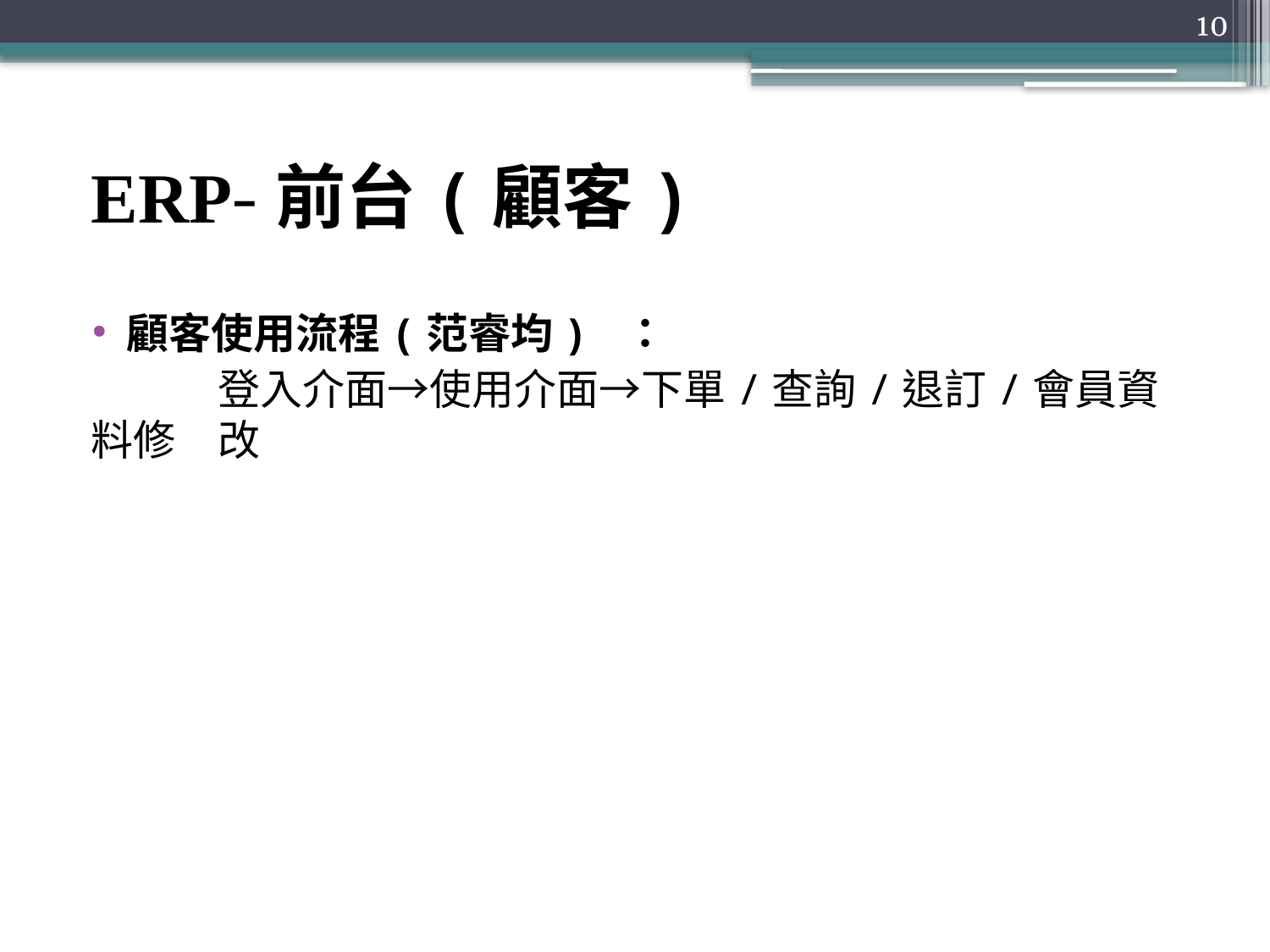

10
ERP-前台(顧客)

顧客使用流程(范睿均) ：
	登入介面→使用介面→下單/查詢/退訂/會員資料修	改